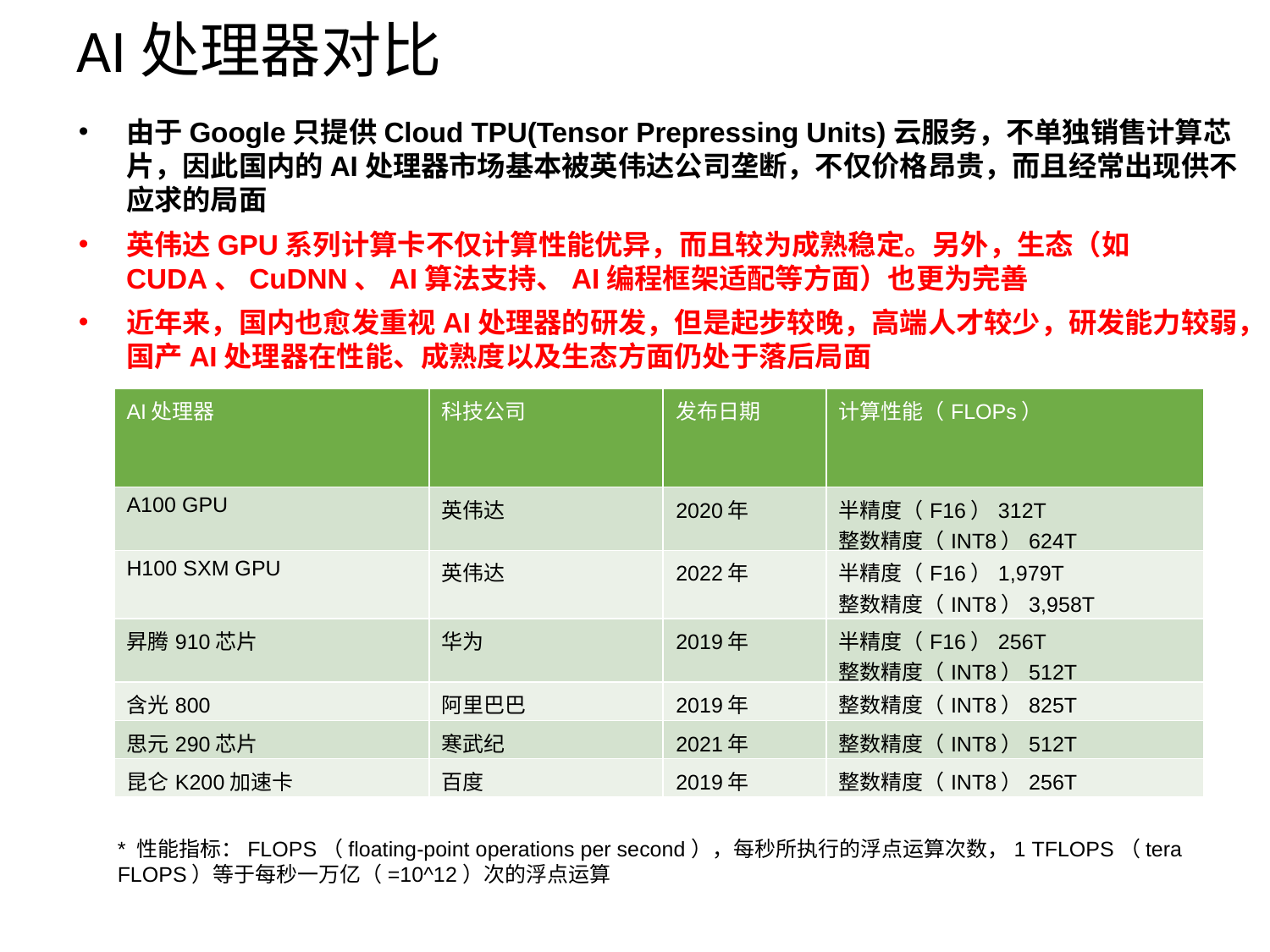

# AI处理器对比
由于Google只提供Cloud TPU(Tensor Prepressing Units)云服务，不单独销售计算芯片，因此国内的AI处理器市场基本被英伟达公司垄断，不仅价格昂贵，而且经常出现供不应求的局面
英伟达GPU系列计算卡不仅计算性能优异，而且较为成熟稳定。另外，生态（如CUDA、CuDNN、AI算法支持、AI编程框架适配等方面）也更为完善
近年来，国内也愈发重视AI处理器的研发，但是起步较晚，高端人才较少，研发能力较弱，国产AI处理器在性能、成熟度以及生态方面仍处于落后局面
| AI处理器 | 科技公司 | 发布日期 | 计算性能（FLOPs） |
| --- | --- | --- | --- |
| A100 GPU | 英伟达 | 2020年 | 半精度（F16）312T 整数精度（INT8）624T |
| H100 SXM GPU | 英伟达 | 2022年 | 半精度（F16）1,979T 整数精度（INT8）3,958T |
| 昇腾910芯片 | 华为 | 2019年 | 半精度（F16）256T 整数精度（INT8）512T |
| 含光800 | 阿里巴巴 | 2019年 | 整数精度（INT8）825T |
| 思元290芯片 | 寒武纪 | 2021年 | 整数精度（INT8）512T |
| 昆仑K200加速卡 | 百度 | 2019年 | 整数精度（INT8）256T |
* 性能指标：FLOPS（floating-point operations per second），每秒所执行的浮点运算次数，1 TFLOPS（tera FLOPS）等于每秒一万亿（=10^12）次的浮点运算